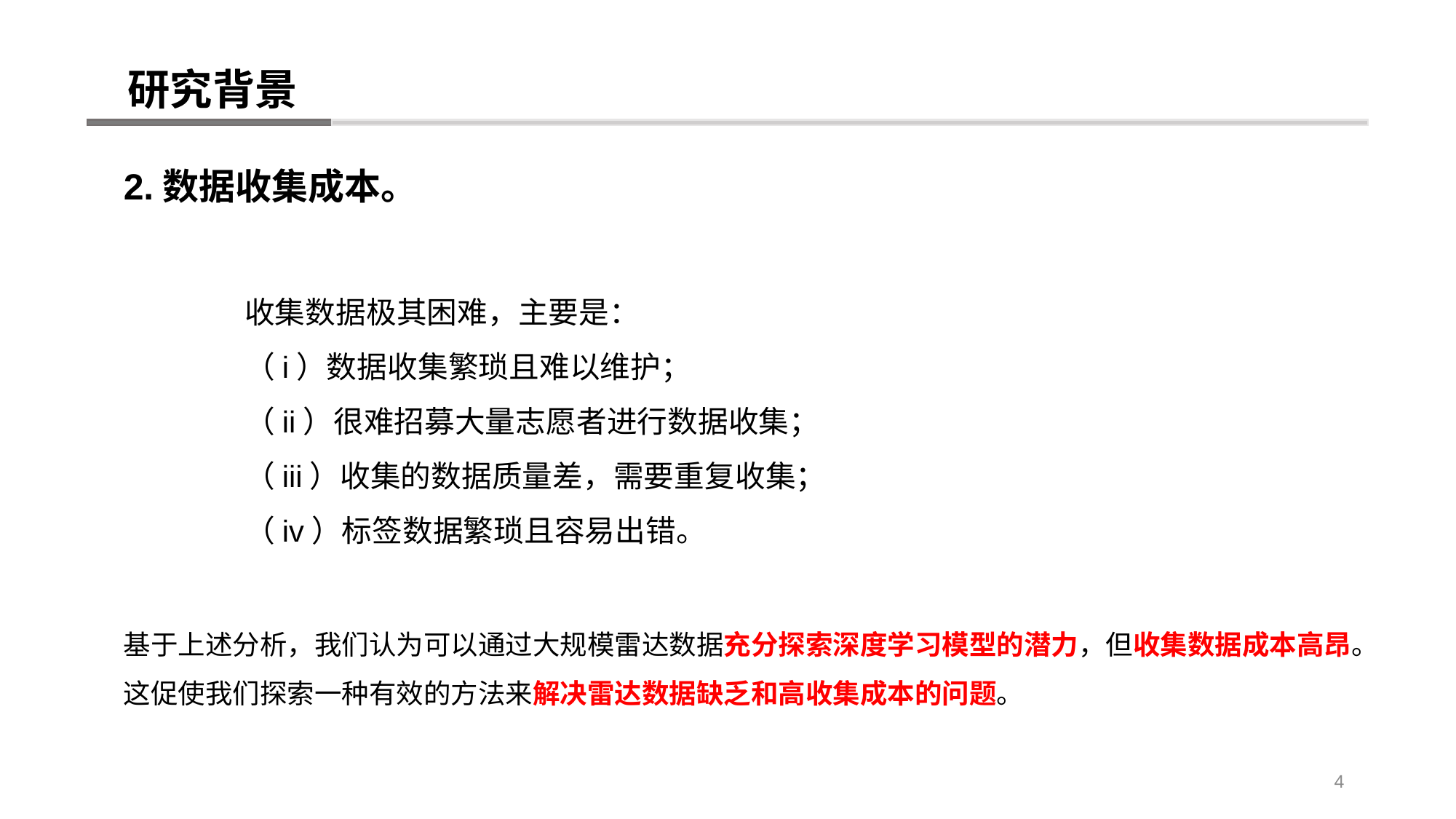

研究背景

2.数据收集成本。
收集数据极其困难，主要是：
（i）数据收集繁琐且难以维护；
（ii）很难招募大量志愿者进行数据收集；
（iii）收集的数据质量差，需要重复收集；
（iv）标签数据繁琐且容易出错。

基于上述分析，我们认为可以通过大规模雷达数据充分探索深度学习模型的潜力，但收集数据成本高昂。
这促使我们探索一种有效的方法来解决雷达数据缺乏和高收集成本的问题。

4